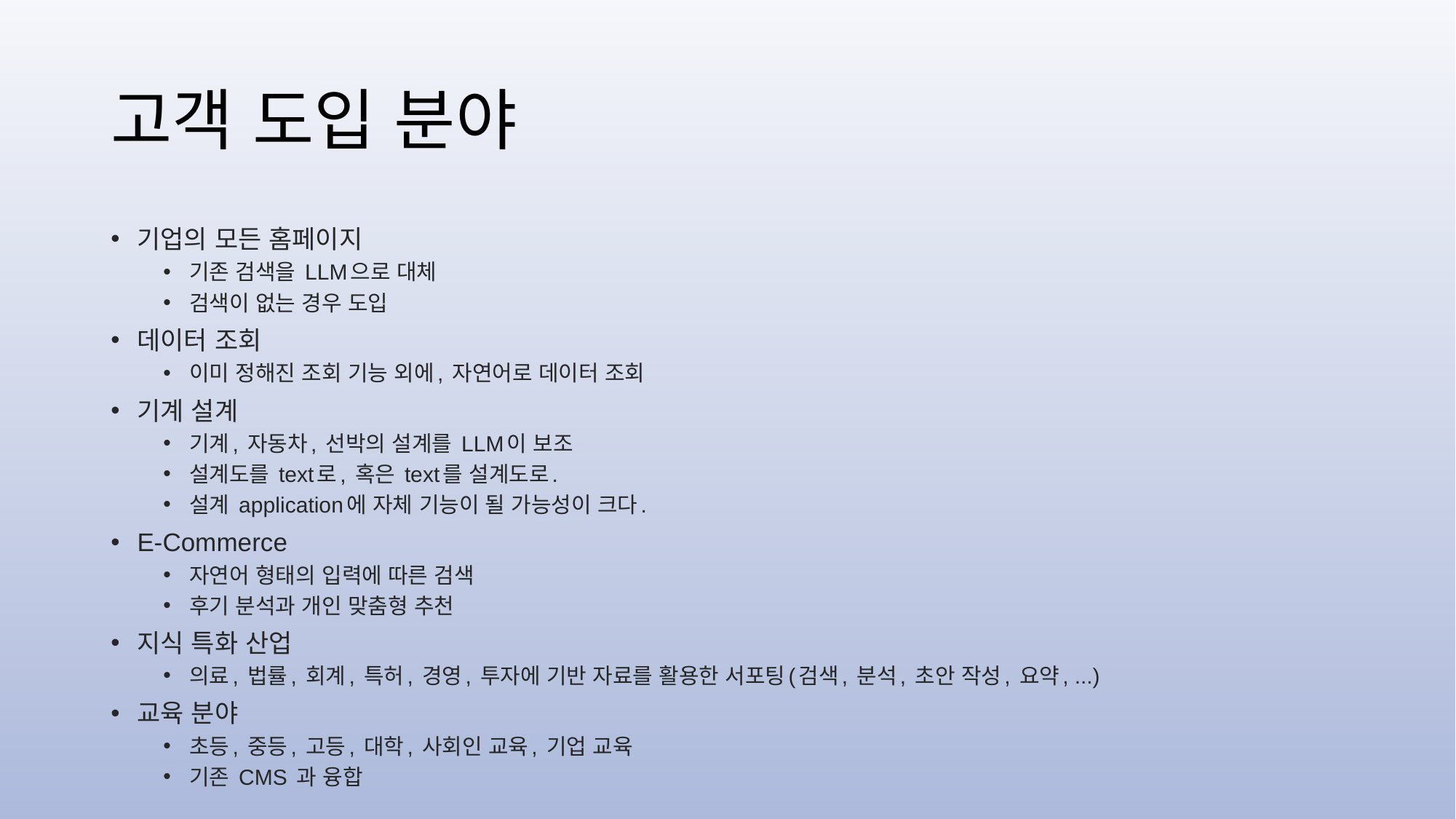

# 고객 도입 분야
기업의 모든 홈페이지
기존 검색을 LLM으로 대체
검색이 없는 경우 도입
데이터 조회
이미 정해진 조회 기능 외에, 자연어로 데이터 조회
기계 설계
기계, 자동차, 선박의 설계를 LLM이 보조
설계도를 text로, 혹은 text를 설계도로.
설계 application에 자체 기능이 될 가능성이 크다.
E-Commerce
자연어 형태의 입력에 따른 검색
후기 분석과 개인 맞춤형 추천
지식 특화 산업
의료, 법률, 회계, 특허, 경영, 투자에 기반 자료를 활용한 서포팅(검색, 분석, 초안 작성, 요약, ...)
교육 분야
초등, 중등, 고등, 대학, 사회인 교육, 기업 교육
기존 CMS 과 융합